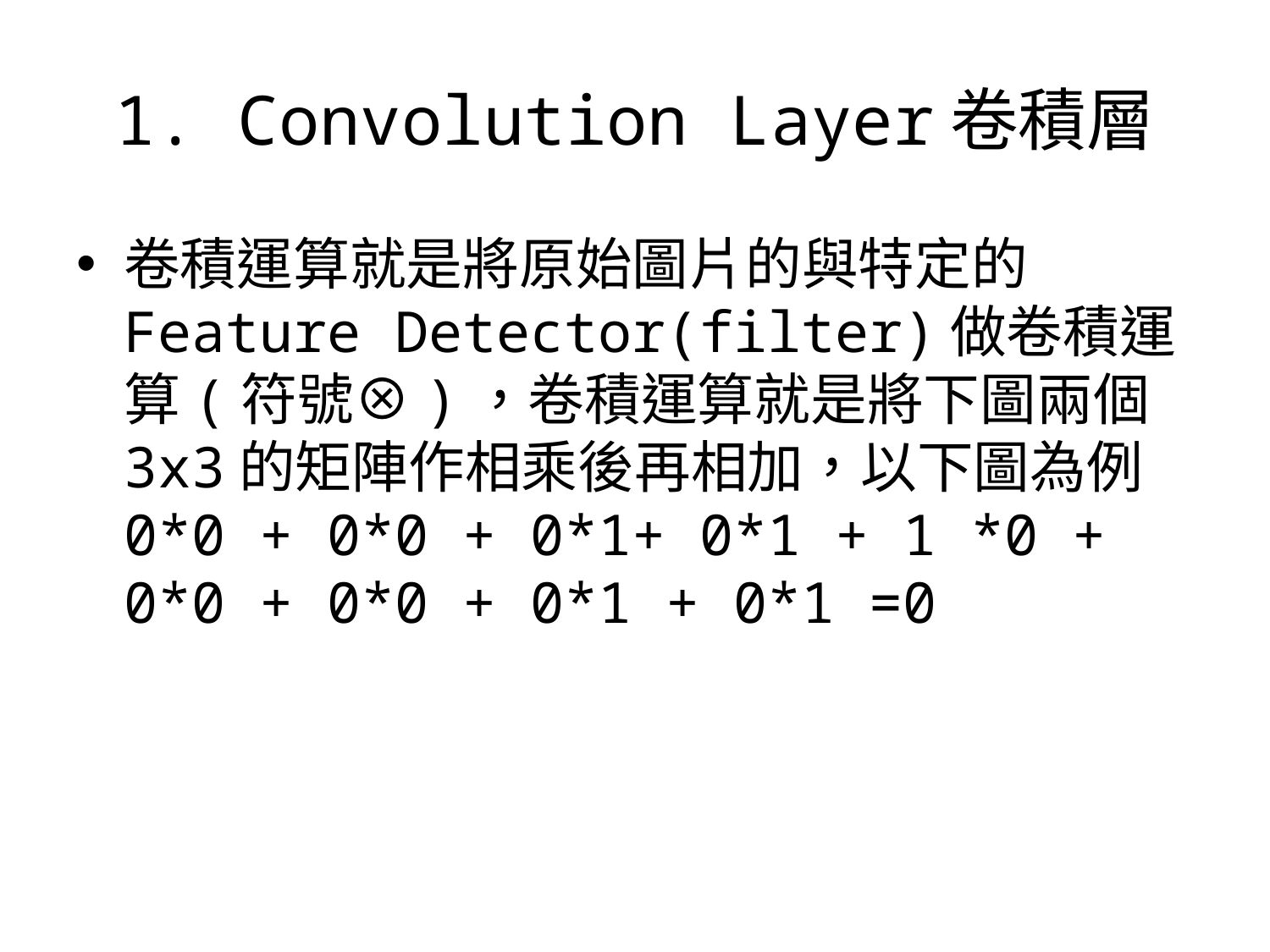

# 1. Convolution Layer卷積層
卷積運算就是將原始圖片的與特定的Feature Detector(filter)做卷積運算(符號⊗)，卷積運算就是將下圖兩個3x3的矩陣作相乘後再相加，以下圖為例 0*0 + 0*0 + 0*1+ 0*1 + 1 *0 + 0*0 + 0*0 + 0*1 + 0*1 =0